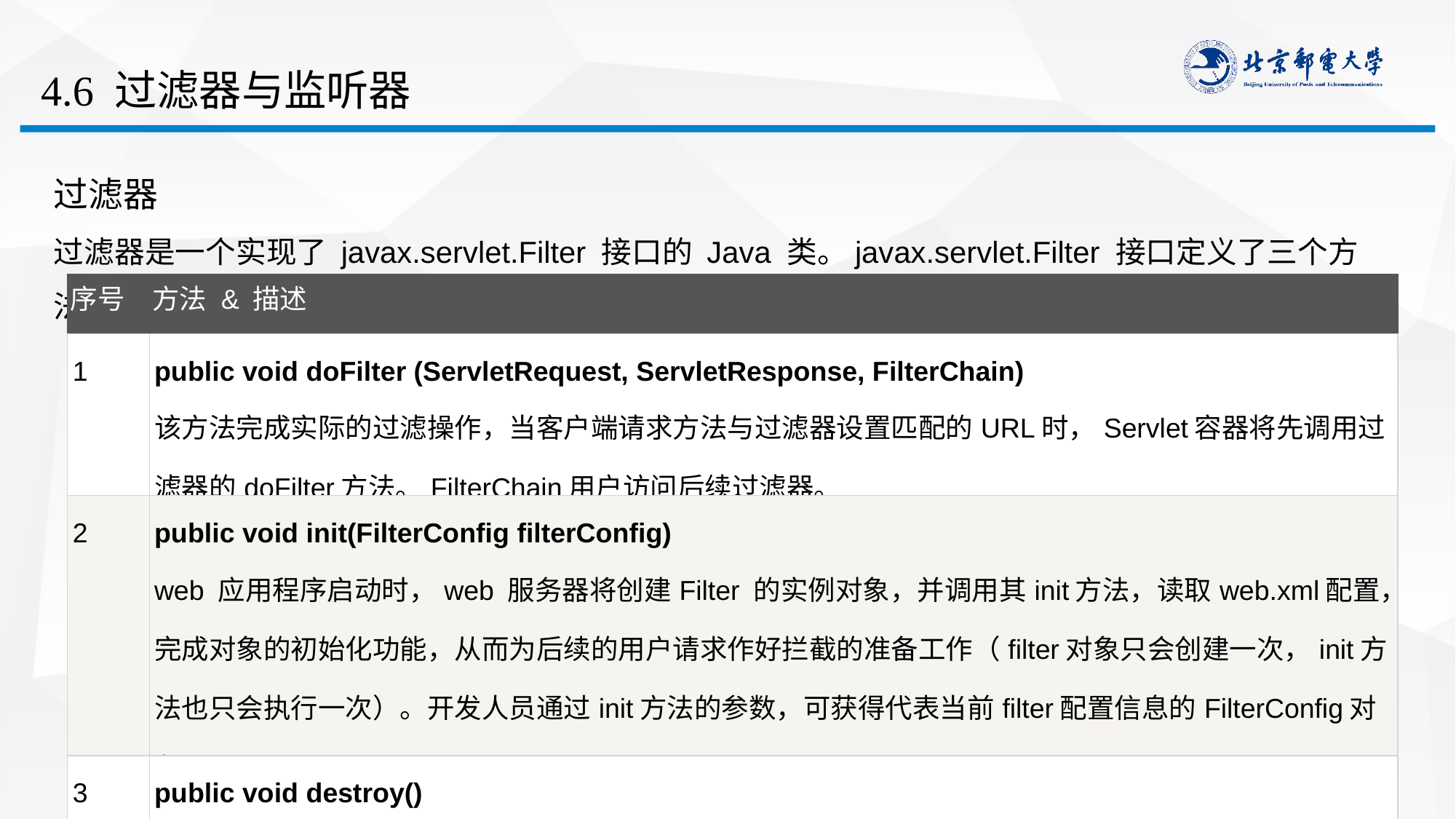

# 4.6 过滤器与监听器
过滤器
过滤器是一个实现了 javax.servlet.Filter 接口的 Java 类。javax.servlet.Filter 接口定义了三个方法：：
| 序号 | 方法 & 描述 |
| --- | --- |
| 1 | public void doFilter (ServletRequest, ServletResponse, FilterChain) 该方法完成实际的过滤操作，当客户端请求方法与过滤器设置匹配的URL时，Servlet容器将先调用过滤器的doFilter方法。FilterChain用户访问后续过滤器。 |
| 2 | public void init(FilterConfig filterConfig) web 应用程序启动时，web 服务器将创建Filter 的实例对象，并调用其init方法，读取web.xml配置，完成对象的初始化功能，从而为后续的用户请求作好拦截的准备工作（filter对象只会创建一次，init方法也只会执行一次）。开发人员通过init方法的参数，可获得代表当前filter配置信息的FilterConfig对象。 |
| 3 | public void destroy() Servlet容器在销毁过滤器实例前调用该方法，在该方法中释放Servlet过滤器占用的资源。 |